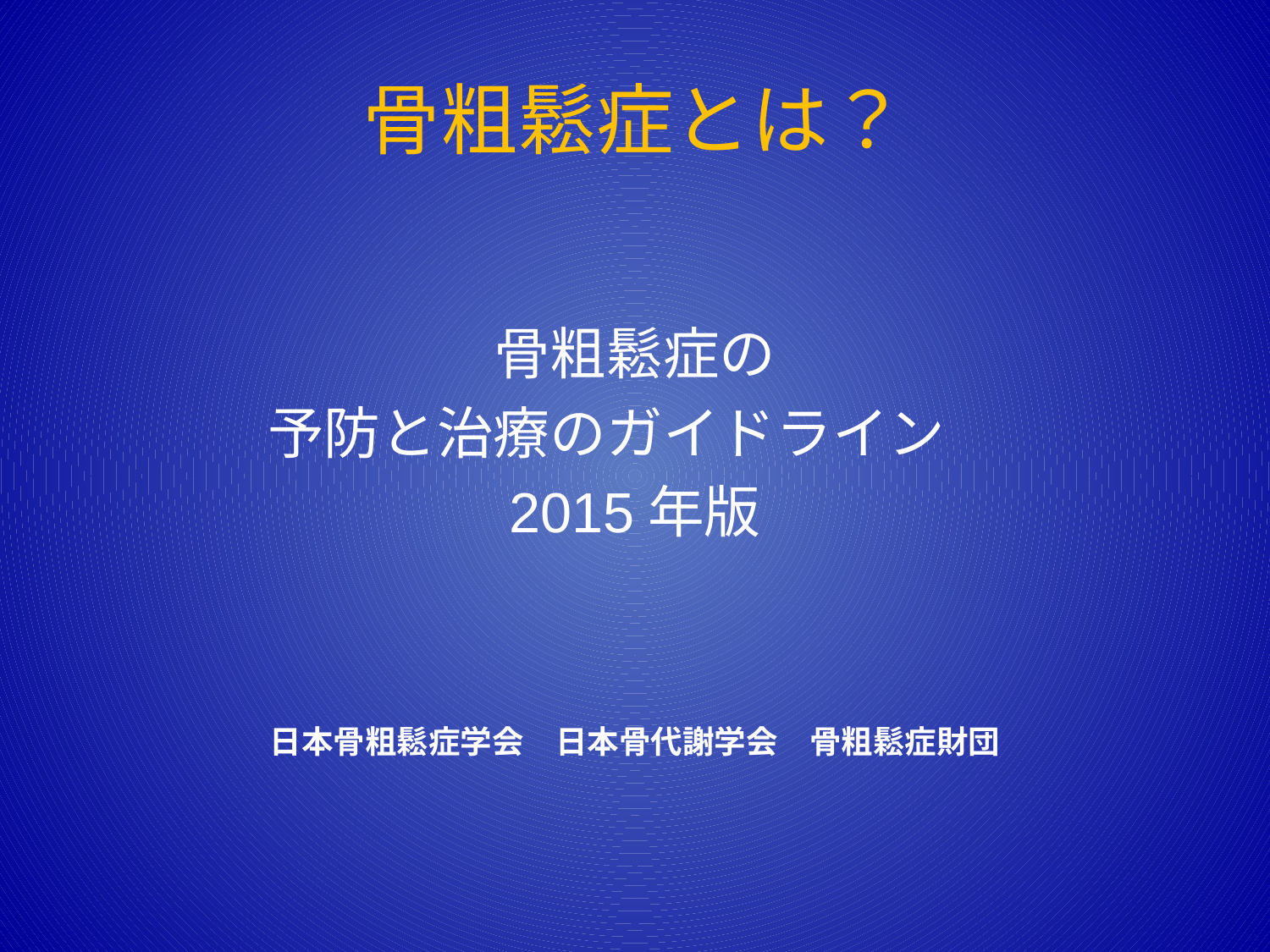

# 骨粗鬆症とは？
骨粗鬆症の
予防と治療のガイドライン
2015年版

日本骨粗鬆症学会　日本骨代謝学会　骨粗鬆症財団